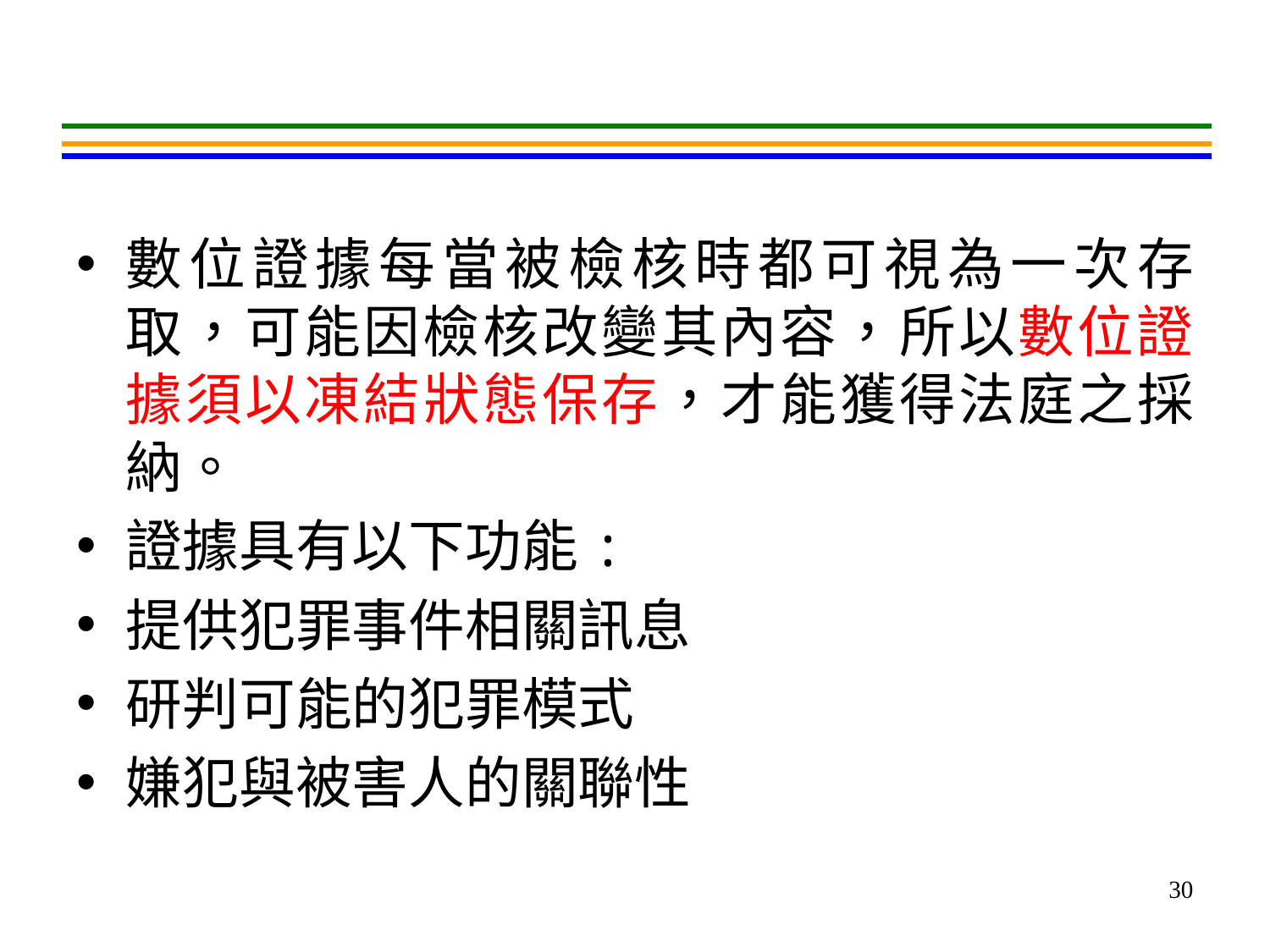

#
數位證據每當被檢核時都可視為一次存取，可能因檢核改變其內容，所以數位證據須以凍結狀態保存，才能獲得法庭之採納。
證據具有以下功能:
提供犯罪事件相關訊息
研判可能的犯罪模式
嫌犯與被害人的關聯性
30